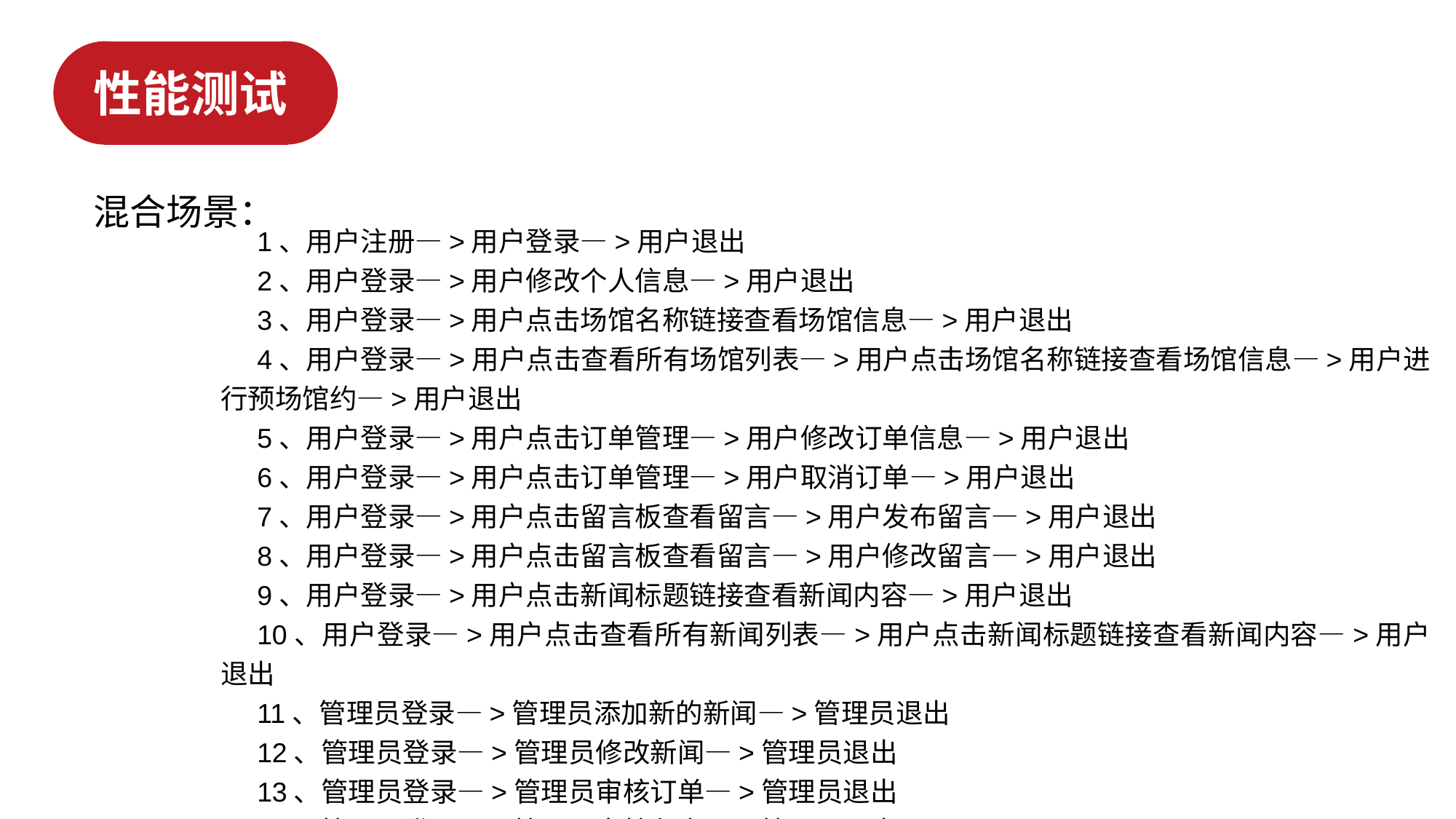

性能测试
混合场景：
1、用户注册—>用户登录—>用户退出
2、用户登录—>用户修改个人信息—>用户退出
3、用户登录—>用户点击场馆名称链接查看场馆信息—>用户退出
4、用户登录—>用户点击查看所有场馆列表—>用户点击场馆名称链接查看场馆信息—>用户进行预场馆约—>用户退出
5、用户登录—>用户点击订单管理—>用户修改订单信息—>用户退出
6、用户登录—>用户点击订单管理—>用户取消订单—>用户退出
7、用户登录—>用户点击留言板查看留言—>用户发布留言—>用户退出
8、用户登录—>用户点击留言板查看留言—>用户修改留言—>用户退出
9、用户登录—>用户点击新闻标题链接查看新闻内容—>用户退出
10、用户登录—>用户点击查看所有新闻列表—>用户点击新闻标题链接查看新闻内容—>用户退出
11、管理员登录—>管理员添加新的新闻—>管理员退出
12、管理员登录—>管理员修改新闻—>管理员退出
13、管理员登录—>管理员审核订单—>管理员退出
14、管理员登录—>管理员审核留言—>管理员退出